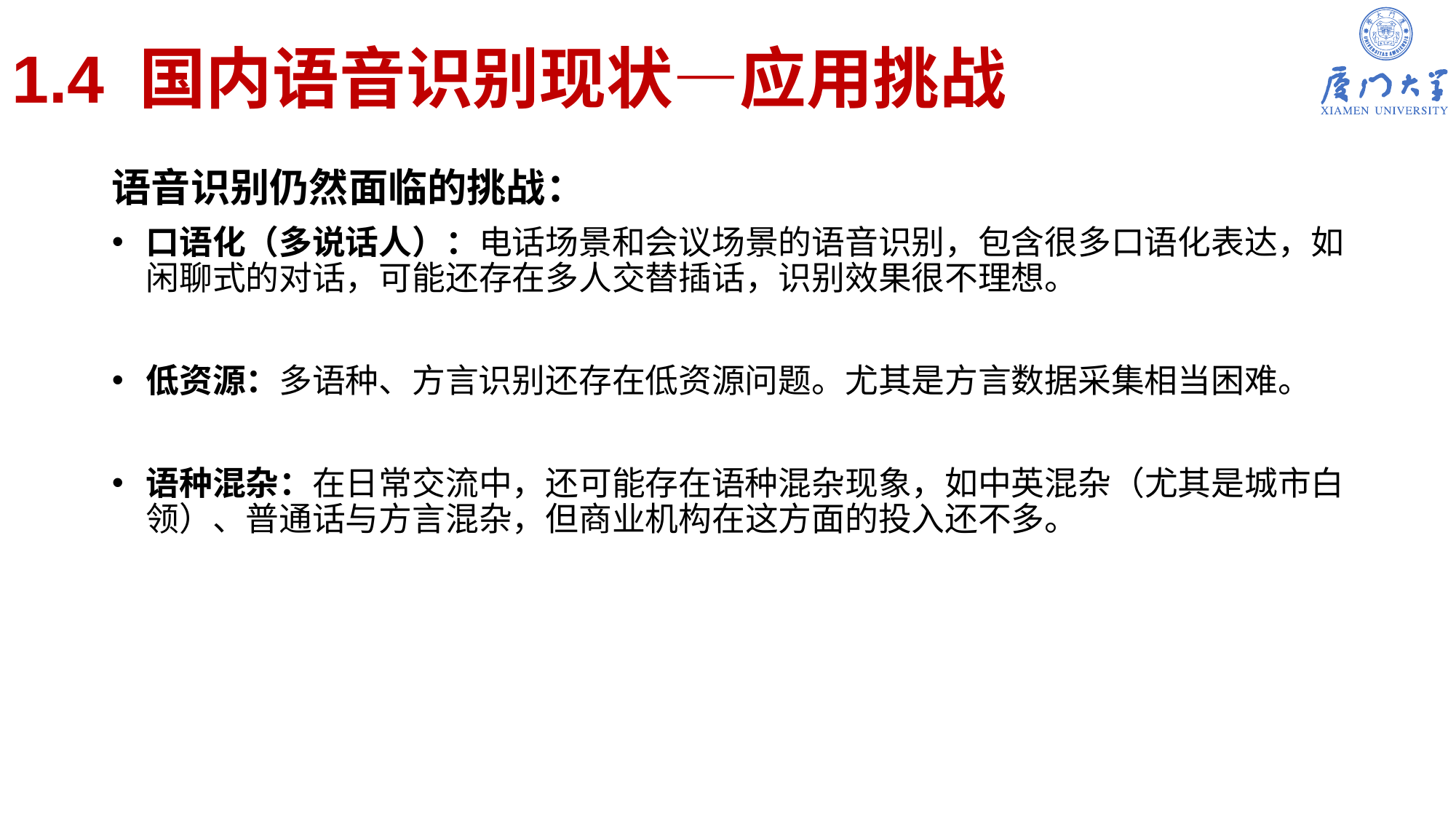

# 1.4 国内语音识别现状—应用挑战
语音识别仍然面临的挑战：
口语化（多说话人）：电话场景和会议场景的语音识别，包含很多口语化表达，如闲聊式的对话，可能还存在多人交替插话，识别效果很不理想。

低资源：多语种、方言识别还存在低资源问题。尤其是方言数据采集相当困难。

语种混杂：在日常交流中，还可能存在语种混杂现象，如中英混杂（尤其是城市白领）、普通话与方言混杂，但商业机构在这方面的投入还不多。